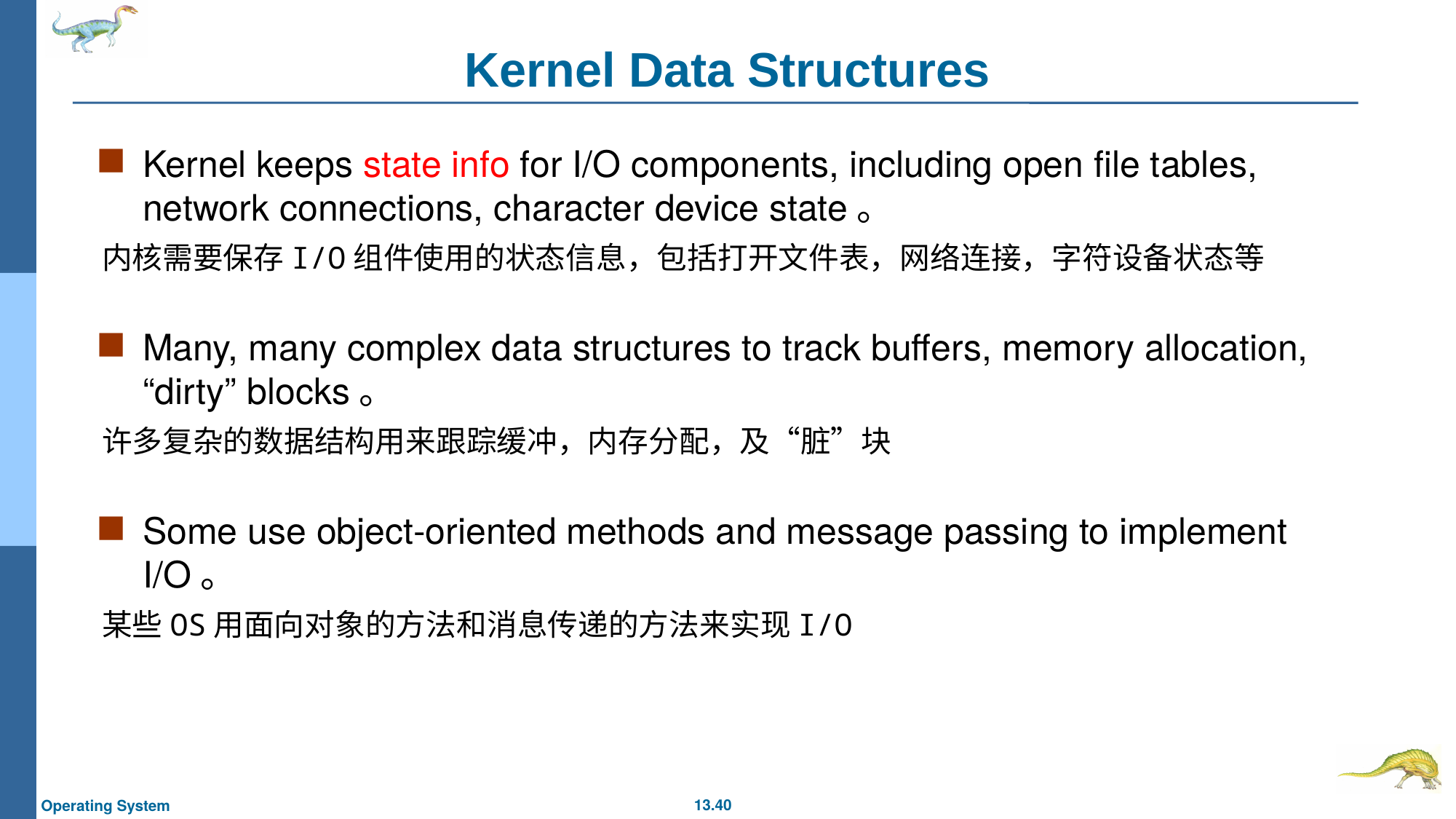

# Kernel Data Structures
Kernel keeps state info for I/O components, including open file tables, network connections, character device state。
内核需要保存I/O组件使用的状态信息，包括打开文件表，网络连接，字符设备状态等
Many, many complex data structures to track buffers, memory allocation, “dirty” blocks。
许多复杂的数据结构用来跟踪缓冲，内存分配，及“脏”块
Some use object-oriented methods and message passing to implement I/O。
某些OS用面向对象的方法和消息传递的方法来实现I/O